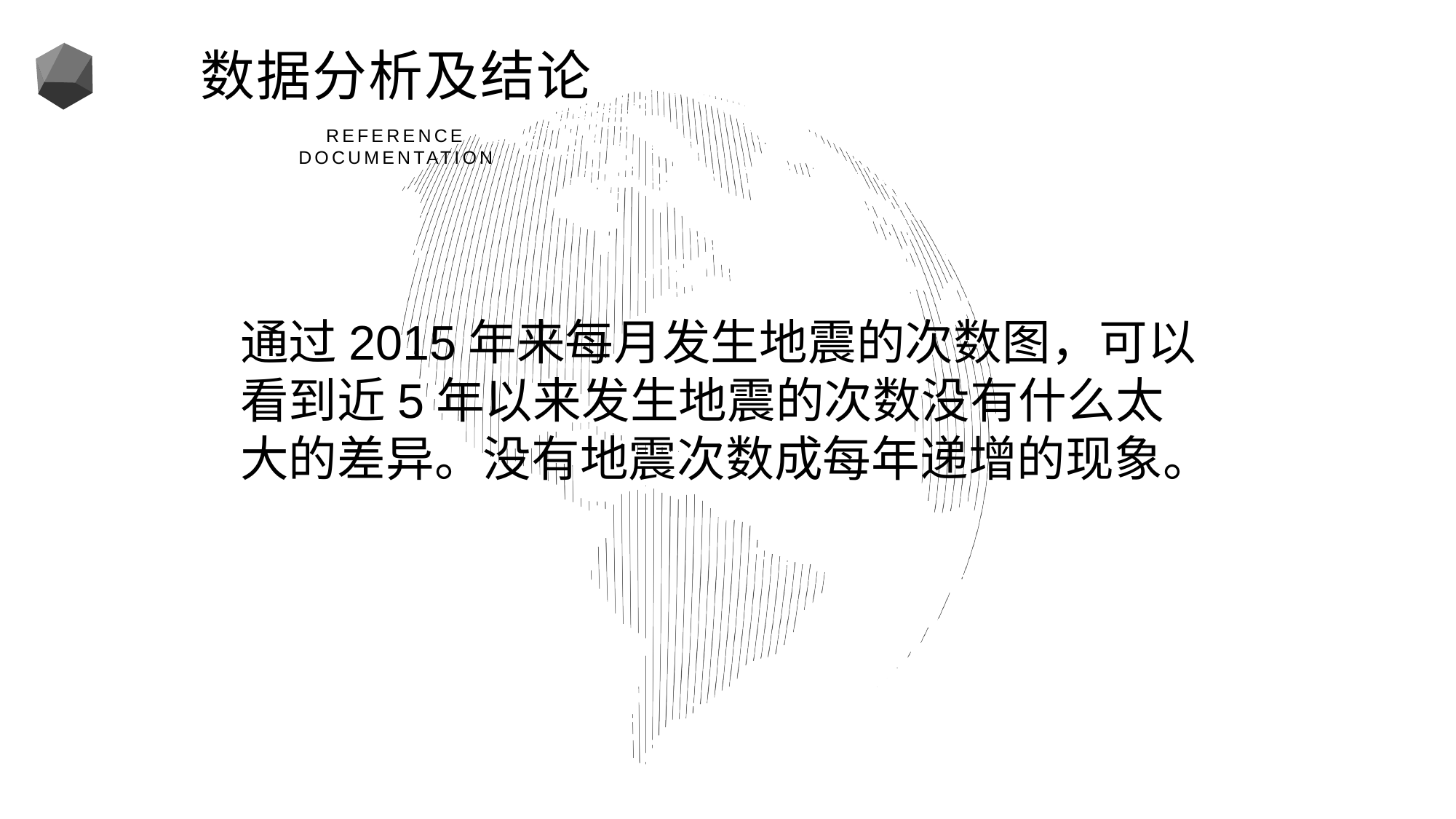

数据分析及结论

REFERENCE DOCUMENTATION
通过2015年来每月发生地震的次数图，可以看到近5年以来发生地震的次数没有什么太大的差异。没有地震次数成每年递增的现象。